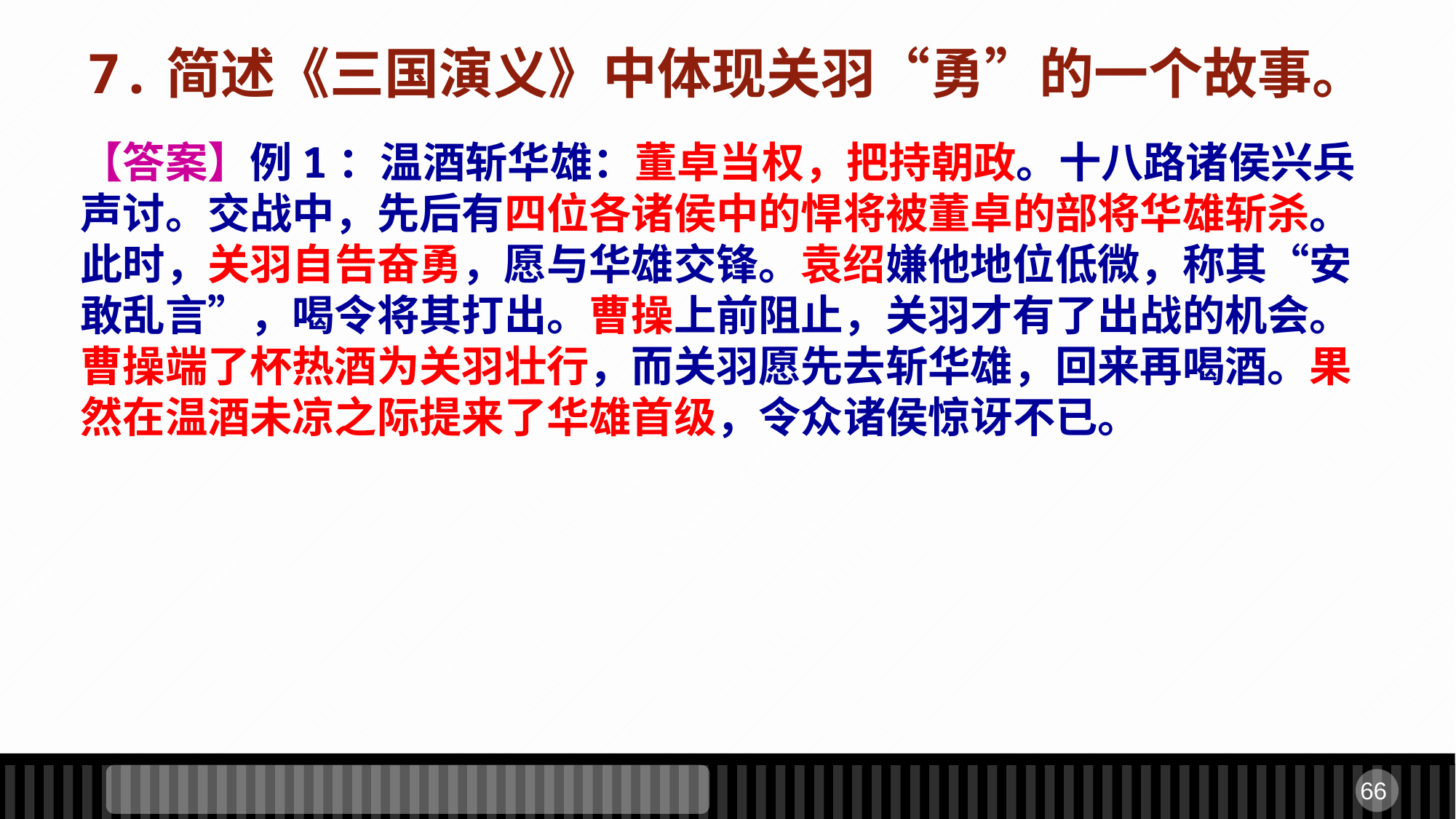

7.简述《三国演义》中体现关羽“勇”的一个故事。
【答案】例1：温酒斩华雄：董卓当权，把持朝政。十八路诸侯兴兵声讨。交战中，先后有四位各诸侯中的悍将被董卓的部将华雄斩杀。此时，关羽自告奋勇，愿与华雄交锋。袁绍嫌他地位低微，称其“安敢乱言”，喝令将其打出。曹操上前阻止，关羽才有了出战的机会。曹操端了杯热酒为关羽壮行，而关羽愿先去斩华雄，回来再喝酒。果然在温酒未凉之际提来了华雄首级，令众诸侯惊讶不已。